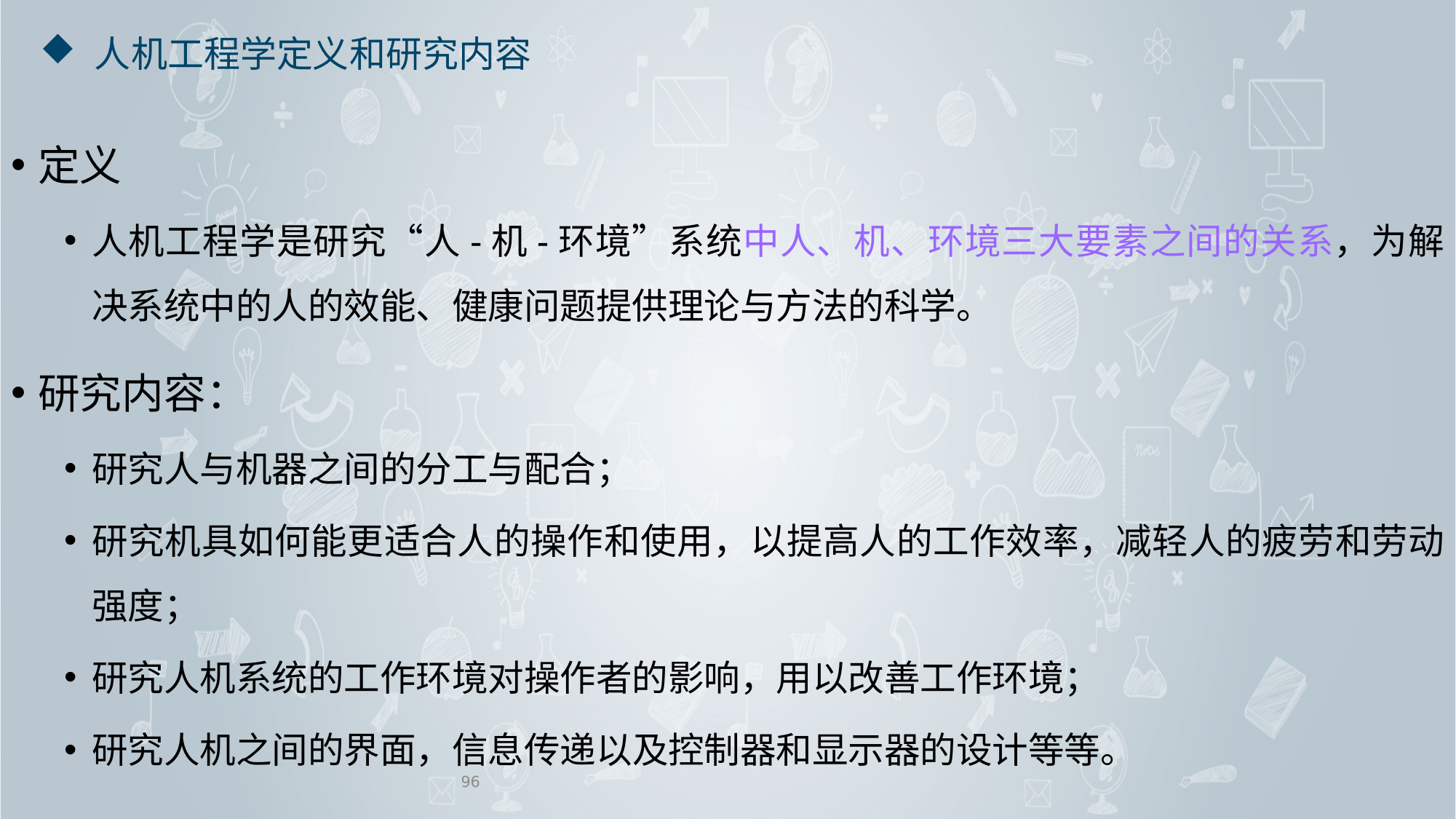

# 人机工程学定义和研究内容
定义
人机工程学是研究“人-机-环境”系统中人、机、环境三大要素之间的关系，为解决系统中的人的效能、健康问题提供理论与方法的科学。
研究内容：
研究人与机器之间的分工与配合；
研究机具如何能更适合人的操作和使用，以提高人的工作效率，减轻人的疲劳和劳动强度；
研究人机系统的工作环境对操作者的影响，用以改善工作环境；
研究人机之间的界面，信息传递以及控制器和显示器的设计等等。

96